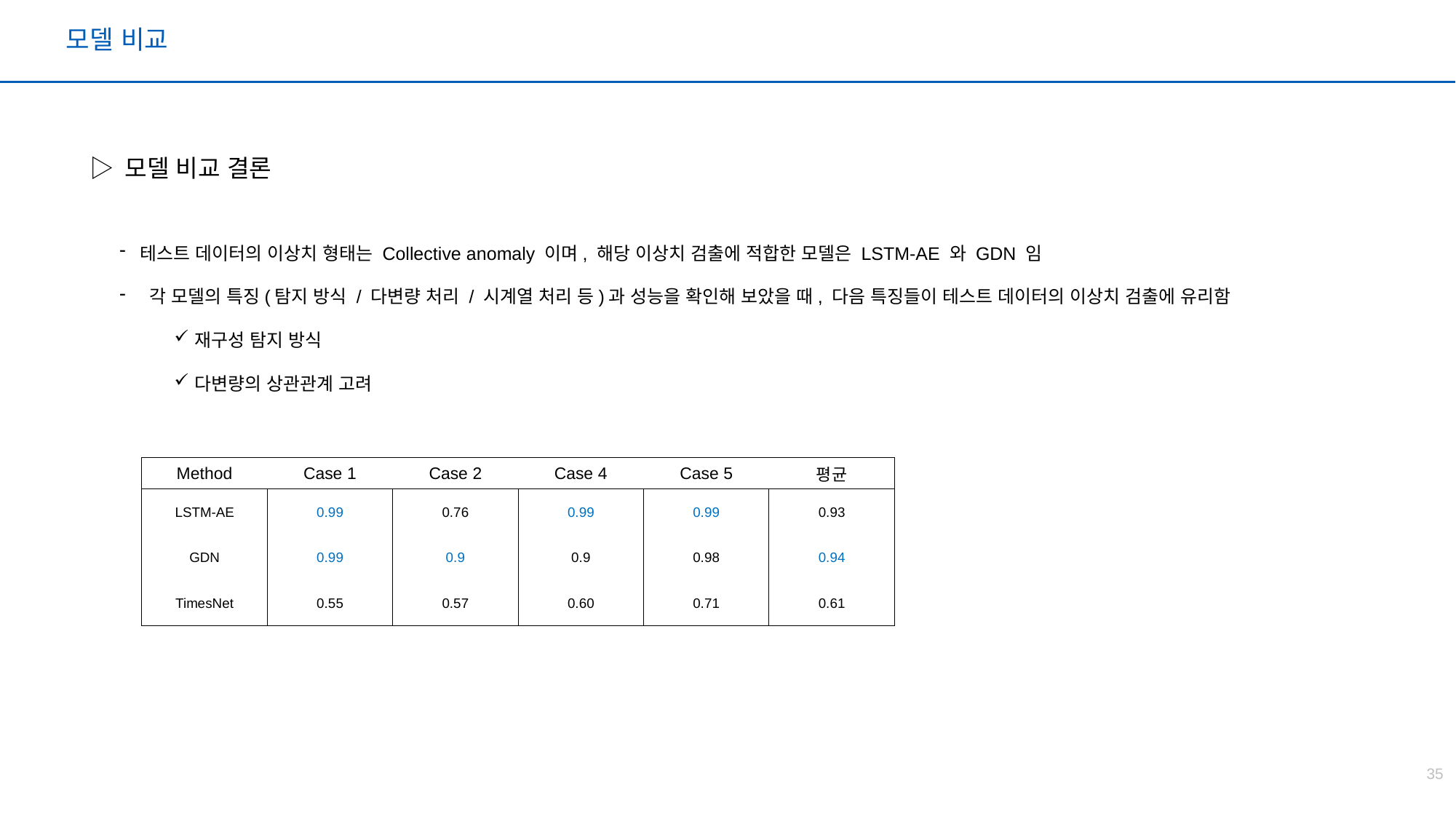

모델 비교
▷ 모델 비교 결론
테스트 데이터의 이상치 형태는 Collective anomaly 이며, 해당 이상치 검출에 적합한 모델은 LSTM-AE 와 GDN 임
 각 모델의 특징(탐지 방식 / 다변량 처리 / 시계열 처리 등)과 성능을 확인해 보았을 때, 다음 특징들이 테스트 데이터의 이상치 검출에 유리함
재구성 탐지 방식
다변량의 상관관계 고려
| Method | Case 1 | Case 2 | Case 4 | Case 5 | 평균 |
| --- | --- | --- | --- | --- | --- |
| LSTM-AE | 0.99 | 0.76 | 0.99 | 0.99 | 0.93 |
| GDN | 0.99 | 0.9 | 0.9 | 0.98 | 0.94 |
| TimesNet | 0.55 | 0.57 | 0.60 | 0.71 | 0.61 |